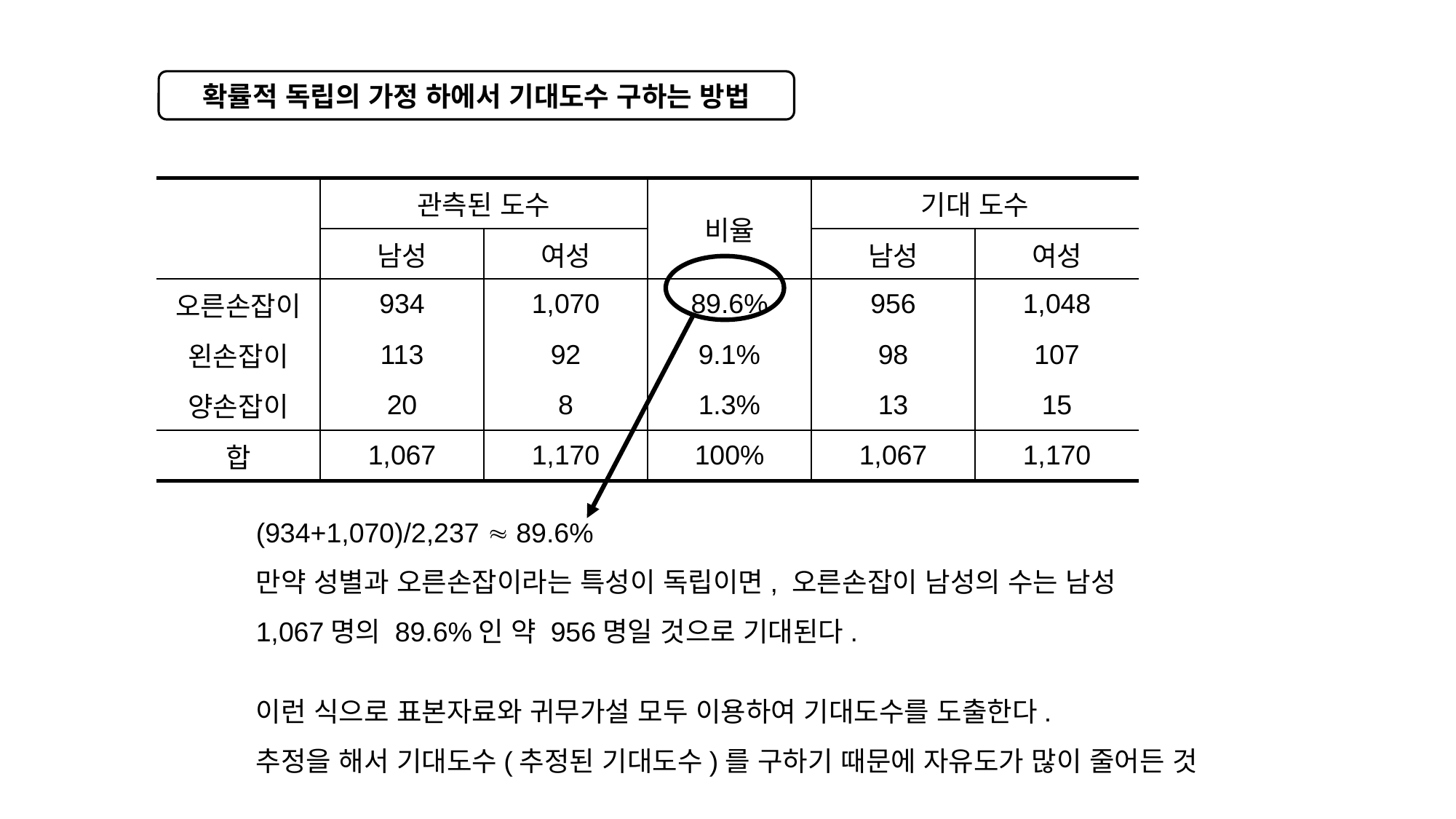

확률적 독립의 가정 하에서 기대도수 구하는 방법
|  | 관측된 도수 |  | 비율 | 기대 도수 |  |
| --- | --- | --- | --- | --- | --- |
|  | 남성 | 여성 |  | 남성 | 여성 |
| 오른손잡이 | 934 | 1,070 | 89.6% | 956 | 1,048 |
| 왼손잡이 | 113 | 92 | 9.1% | 98 | 107 |
| 양손잡이 | 20 | 8 | 1.3% | 13 | 15 |
| 합 | 1,067 | 1,170 | 100% | 1,067 | 1,170 |

(934+1,070)/2,237 ≈ 89.6%
만약 성별과 오른손잡이라는 특성이 독립이면, 오른손잡이 남성의 수는 남성 1,067명의 89.6%인 약 956명일 것으로 기대된다.
이런 식으로 표본자료와 귀무가설 모두 이용하여 기대도수를 도출한다.
추정을 해서 기대도수(추정된 기대도수)를 구하기 때문에 자유도가 많이 줄어든 것